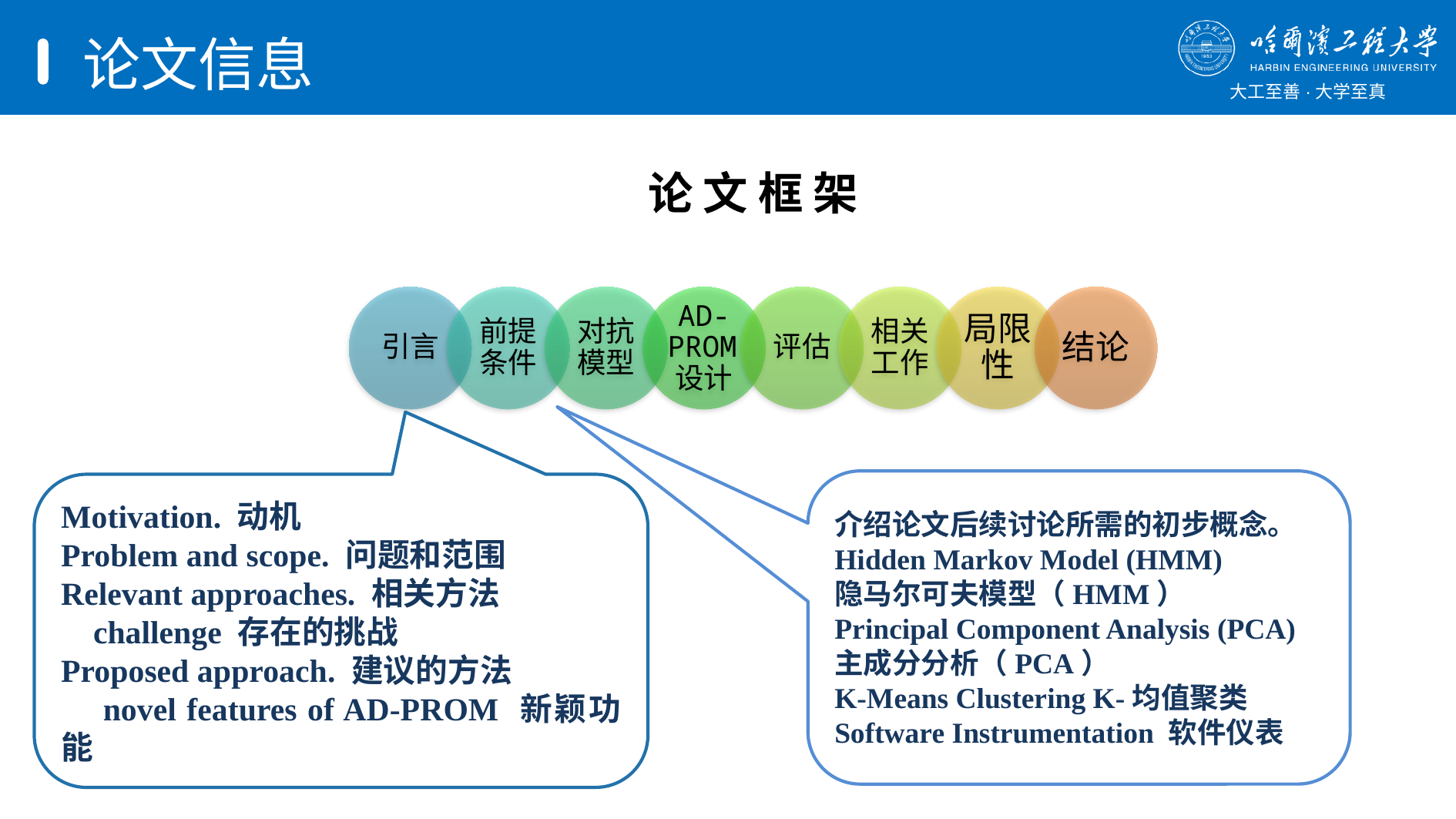

# 论文信息
论 文 框 架
引言
前提条件
对抗模型
AD-PROM设计
评估
相关工作
局限性
结论
介绍论文后续讨论所需的初步概念。
Hidden Markov Model (HMM)
隐马尔可夫模型（HMM）
Principal Component Analysis (PCA)
主成分分析（PCA）
K-Means Clustering K-均值聚类
Software Instrumentation 软件仪表
Motivation. 动机
Problem and scope. 问题和范围
Relevant approaches. 相关方法
    challenge 存在的挑战
Proposed approach. 建议的方法
    novel features of AD-PROM 新颖功能